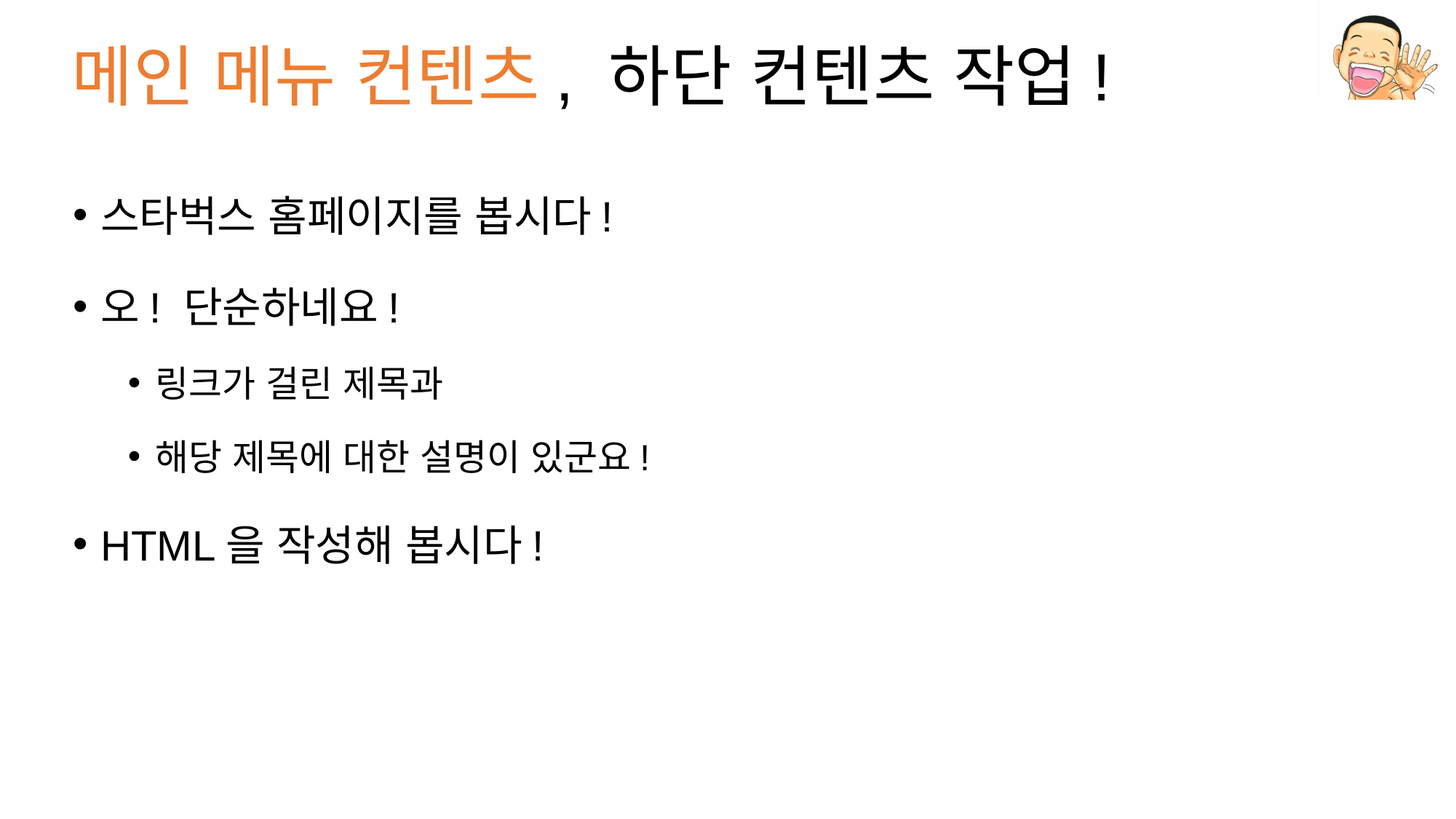

# 메인 메뉴 컨텐츠, 하단 컨텐츠 작업!
스타벅스 홈페이지를 봅시다!
오! 단순하네요!
링크가 걸린 제목과
해당 제목에 대한 설명이 있군요!
HTML을 작성해 봅시다!